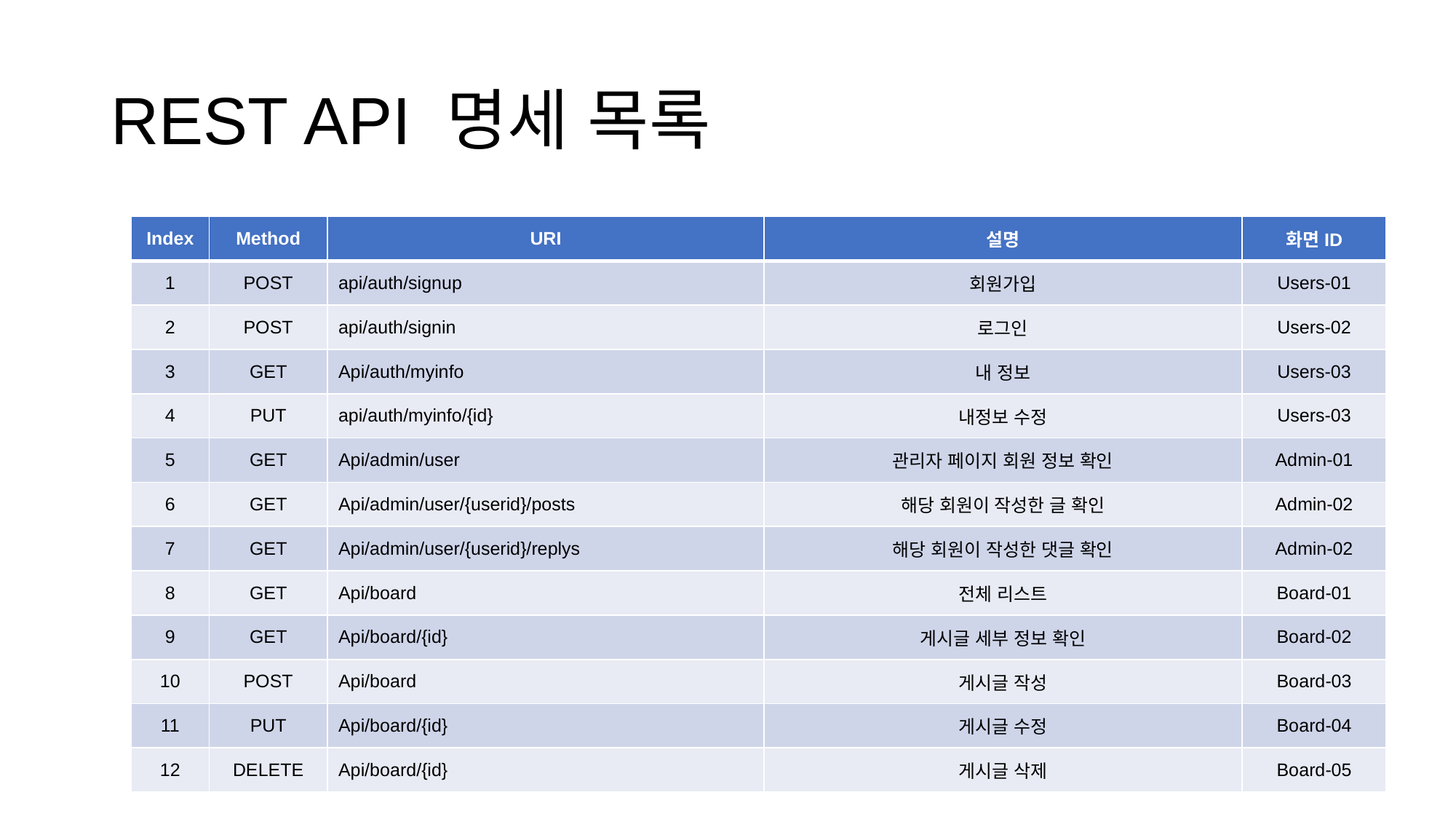

# REST API 명세 목록
| Index | Method | URI | 설명 | 화면ID |
| --- | --- | --- | --- | --- |
| 1 | POST | api/auth/signup | 회원가입 | Users-01 |
| 2 | POST | api/auth/signin | 로그인 | Users-02 |
| 3 | GET | Api/auth/myinfo | 내 정보 | Users-03 |
| 4 | PUT | api/auth/myinfo/{id} | 내정보 수정 | Users-03 |
| 5 | GET | Api/admin/user | 관리자 페이지 회원 정보 확인 | Admin-01 |
| 6 | GET | Api/admin/user/{userid}/posts | 해당 회원이 작성한 글 확인 | Admin-02 |
| 7 | GET | Api/admin/user/{userid}/replys | 해당 회원이 작성한 댓글 확인 | Admin-02 |
| 8 | GET | Api/board | 전체 리스트 | Board-01 |
| 9 | GET | Api/board/{id} | 게시글 세부 정보 확인 | Board-02 |
| 10 | POST | Api/board | 게시글 작성 | Board-03 |
| 11 | PUT | Api/board/{id} | 게시글 수정 | Board-04 |
| 12 | DELETE | Api/board/{id} | 게시글 삭제 | Board-05 |